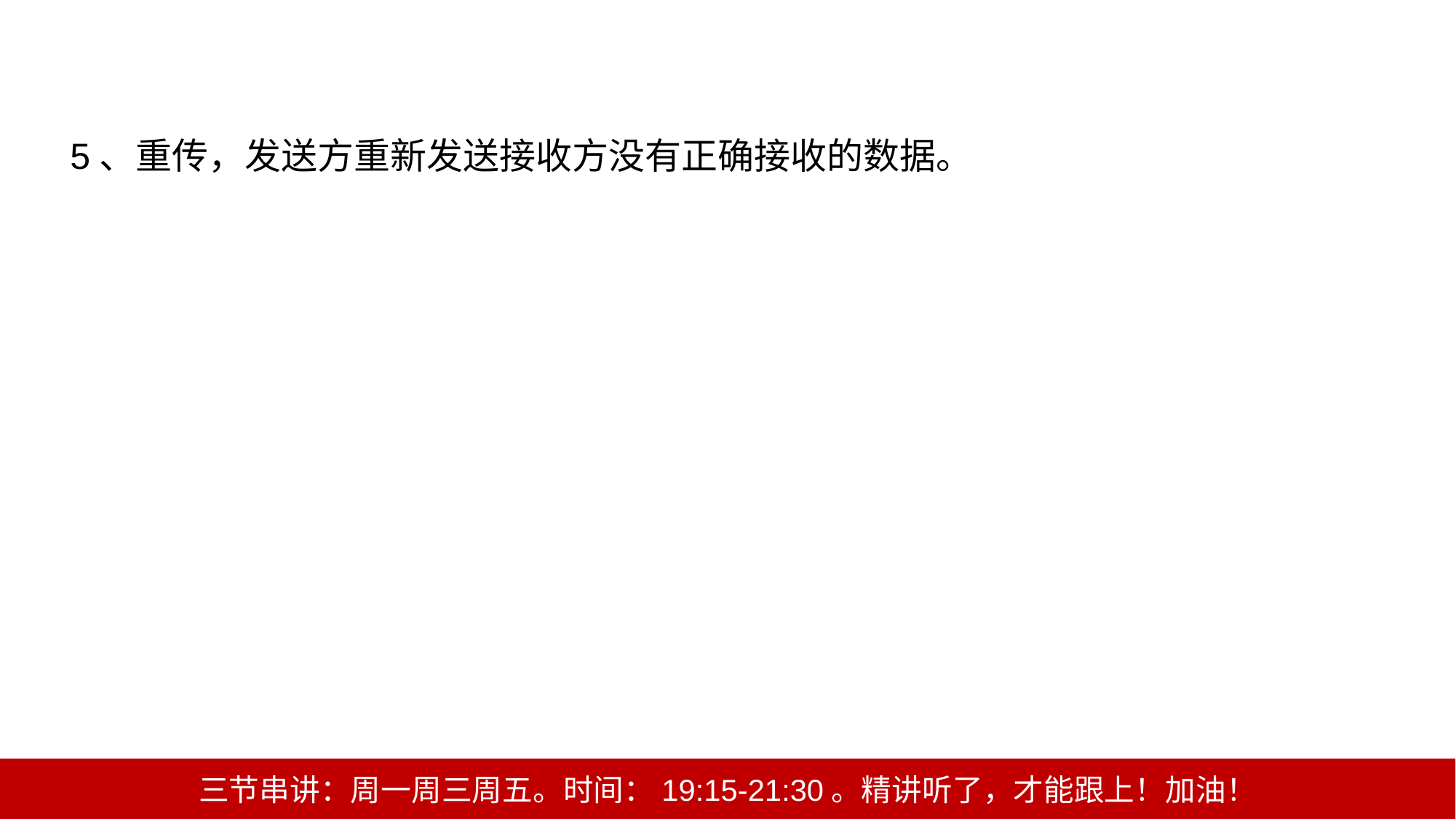

5、重传，发送方重新发送接收方没有正确接收的数据。
三节串讲：周一周三周五。时间：19:15-21:30。精讲听了，才能跟上！加油！